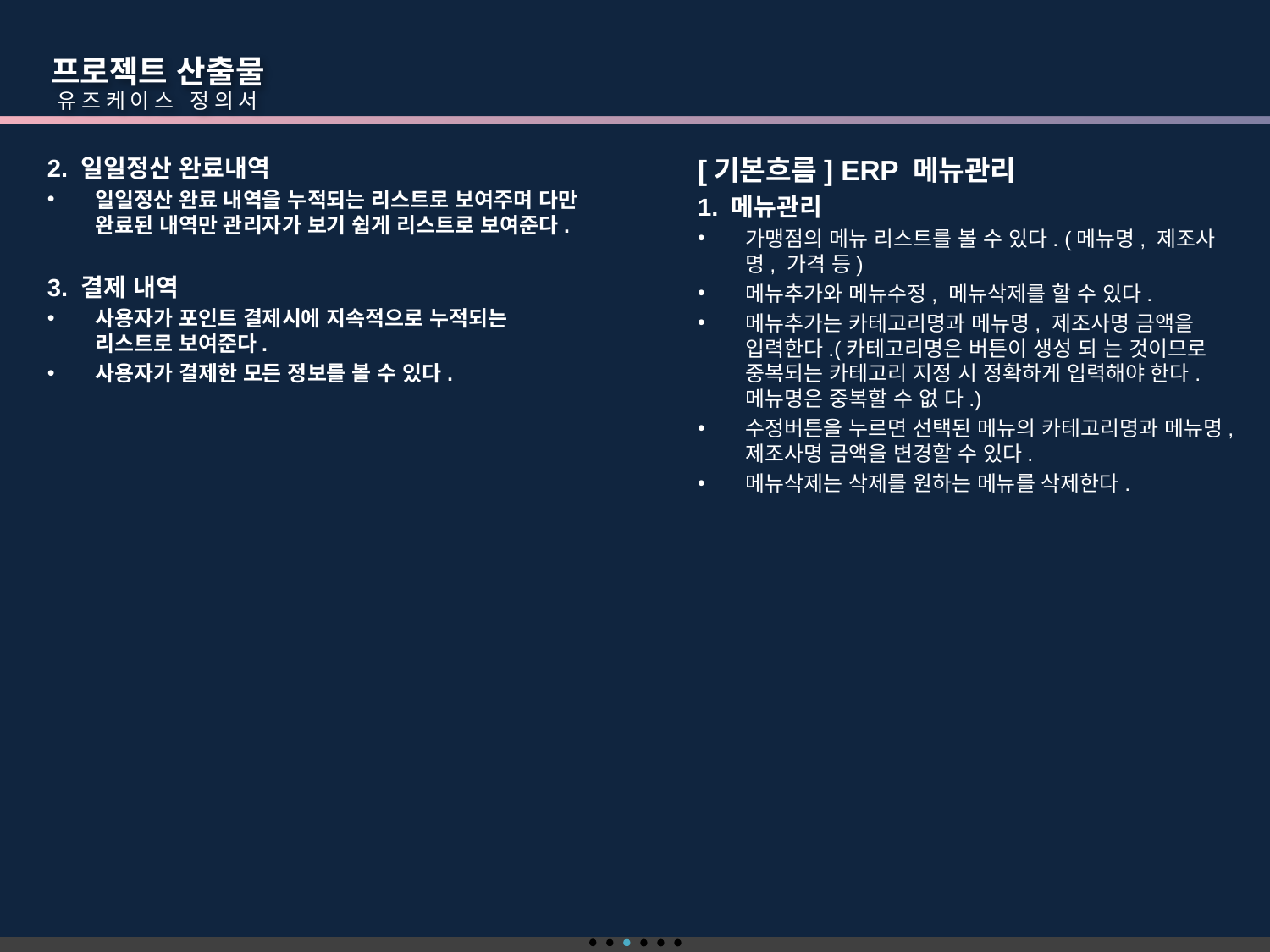

프로젝트 산출물
 유즈케이스 정의서
2. 일일정산 완료내역
일일정산 완료 내역을 누적되는 리스트로 보여주며 다만 완료된 내역만 관리자가 보기 쉽게 리스트로 보여준다.

3. 결제 내역
사용자가 포인트 결제시에 지속적으로 누적되는 리스트로 보여준다.
사용자가 결제한 모든 정보를 볼 수 있다.
[기본흐름] ERP 메뉴관리
1. 메뉴관리
가맹점의 메뉴 리스트를 볼 수 있다. (메뉴명, 제조사명, 가격 등)
메뉴추가와 메뉴수정, 메뉴삭제를 할 수 있다.
메뉴추가는 카테고리명과 메뉴명, 제조사명 금액을 입력한다.(카테고리명은 버튼이 생성 되 는 것이므로 중복되는 카테고리 지정 시 정확하게 입력해야 한다. 메뉴명은 중복할 수 없 다.)
수정버튼을 누르면 선택된 메뉴의 카테고리명과 메뉴명, 제조사명 금액을 변경할 수 있다.
메뉴삭제는 삭제를 원하는 메뉴를 삭제한다.